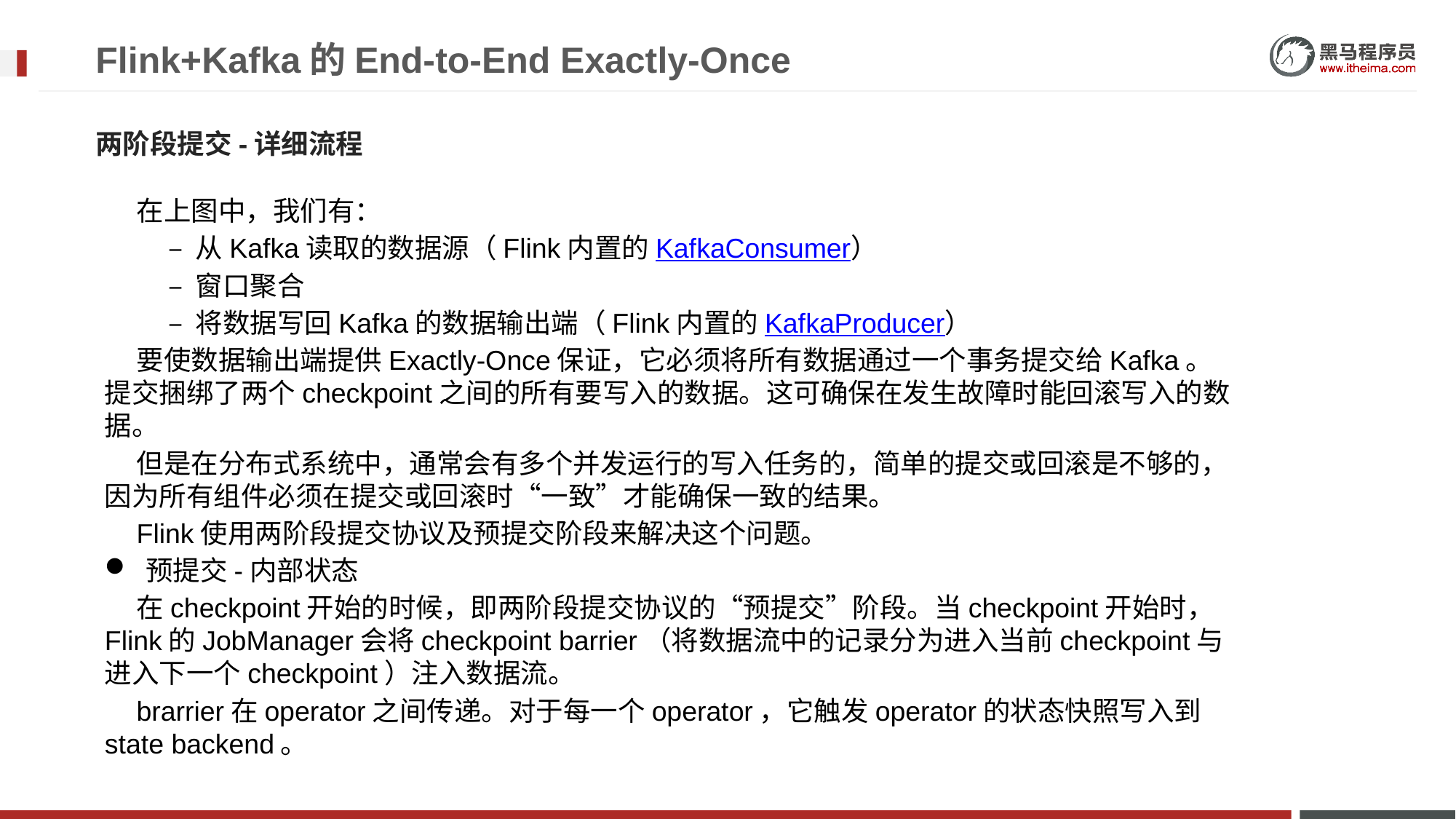

# Flink+Kafka的End-to-End Exactly-Once
两阶段提交-详细流程
在上图中，我们有：
– 从Kafka读取的数据源（Flink内置的KafkaConsumer）
– 窗口聚合
– 将数据写回Kafka的数据输出端（Flink内置的KafkaProducer）
要使数据输出端提供Exactly-Once保证，它必须将所有数据通过一个事务提交给Kafka。提交捆绑了两个checkpoint之间的所有要写入的数据。这可确保在发生故障时能回滚写入的数据。
但是在分布式系统中，通常会有多个并发运行的写入任务的，简单的提交或回滚是不够的，因为所有组件必须在提交或回滚时“一致”才能确保一致的结果。
Flink使用两阶段提交协议及预提交阶段来解决这个问题。
预提交-内部状态
在checkpoint开始的时候，即两阶段提交协议的“预提交”阶段。当checkpoint开始时，Flink的JobManager会将checkpoint barrier（将数据流中的记录分为进入当前checkpoint与进入下一个checkpoint）注入数据流。
brarrier在operator之间传递。对于每一个operator，它触发operator的状态快照写入到state backend。